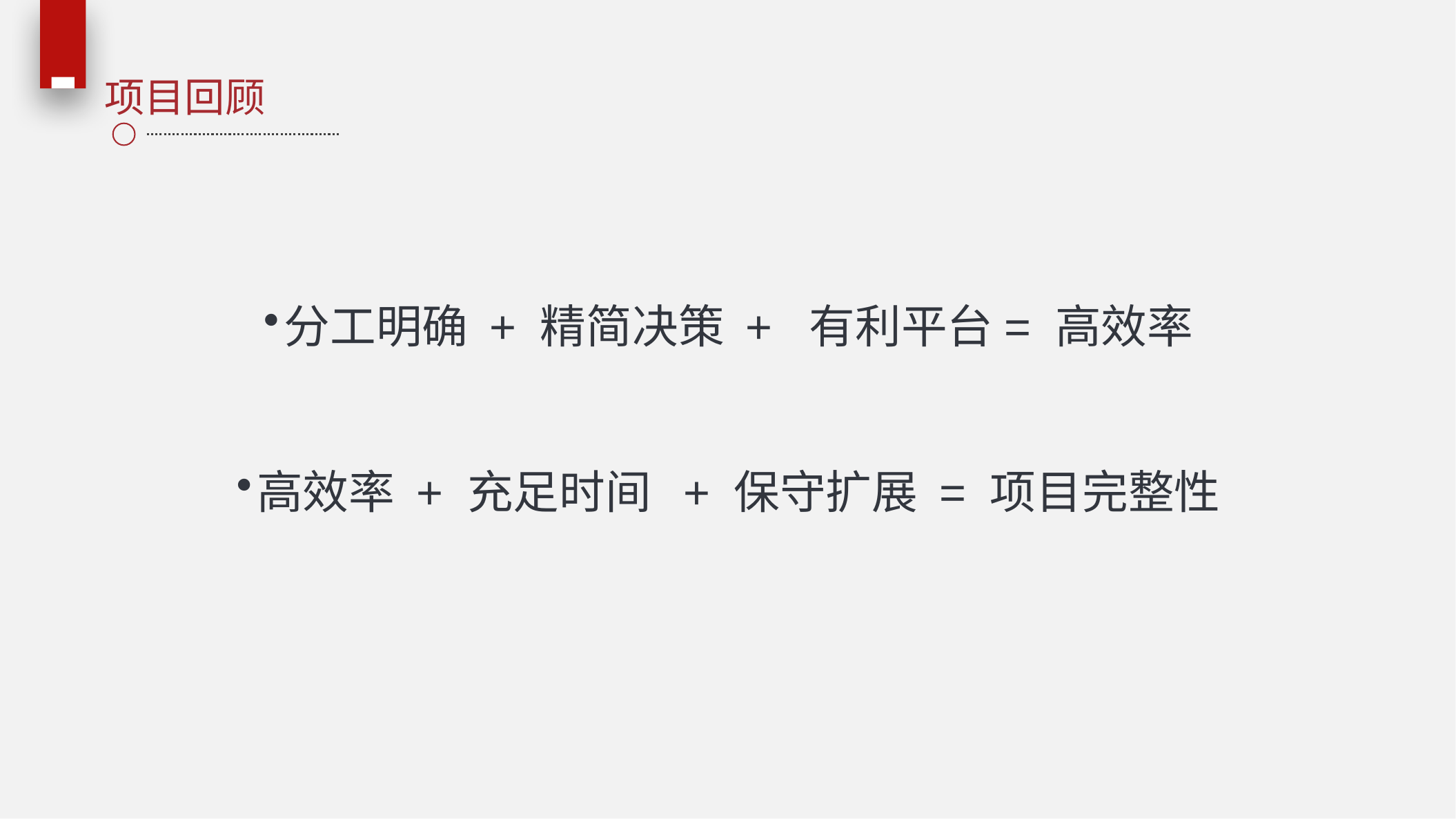

项目回顾

分工明确 + 精简决策 +  有利平台= 高效率

高效率 + 充足时间  + 保守扩展 = 项目完整性